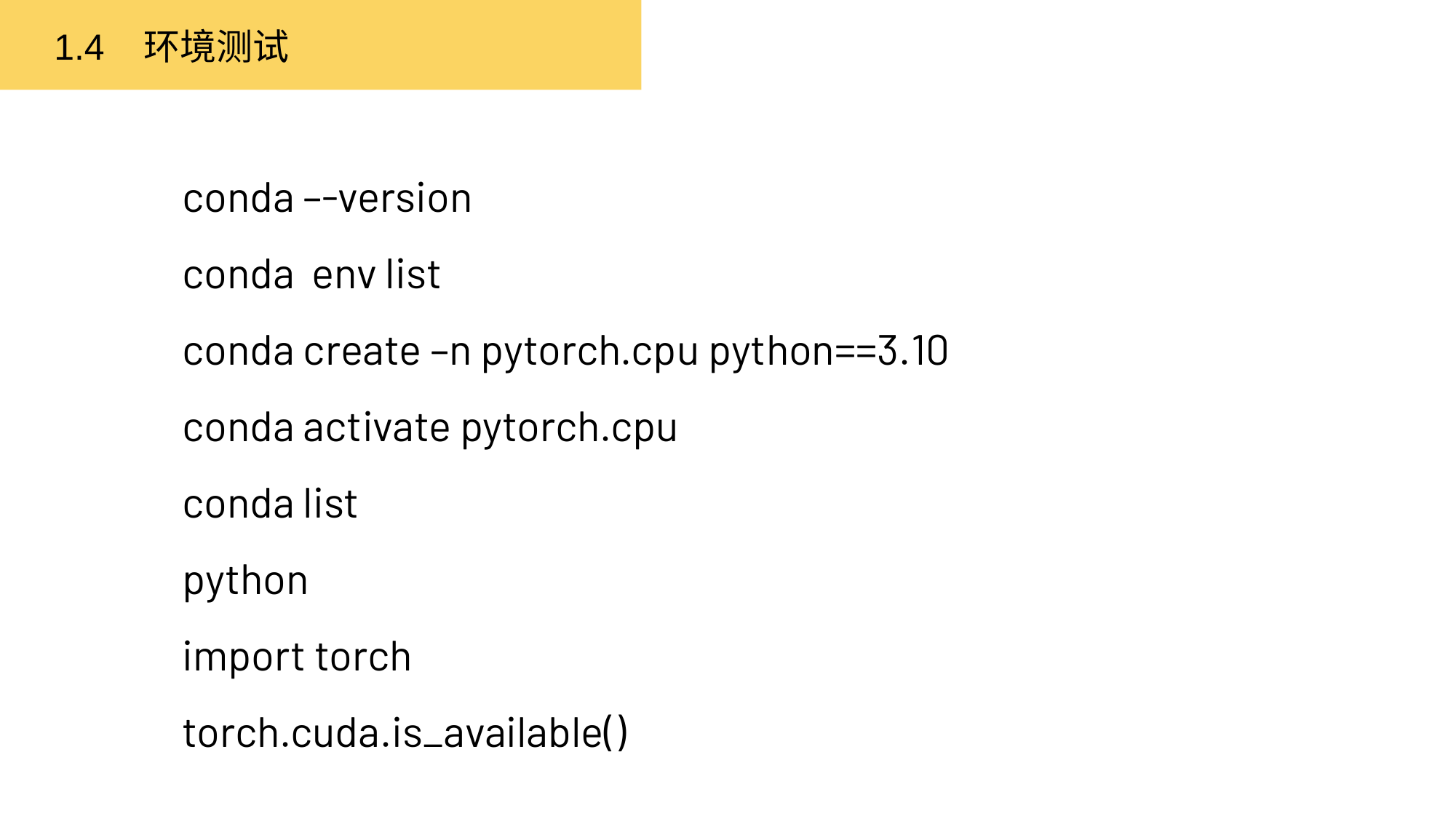

1.4   环境测试
conda –-version
conda  env list
conda create –n pytorch.cpu python==3.10
conda activate pytorch.cpu
conda list
python
import torch
torch.cuda.is_available()